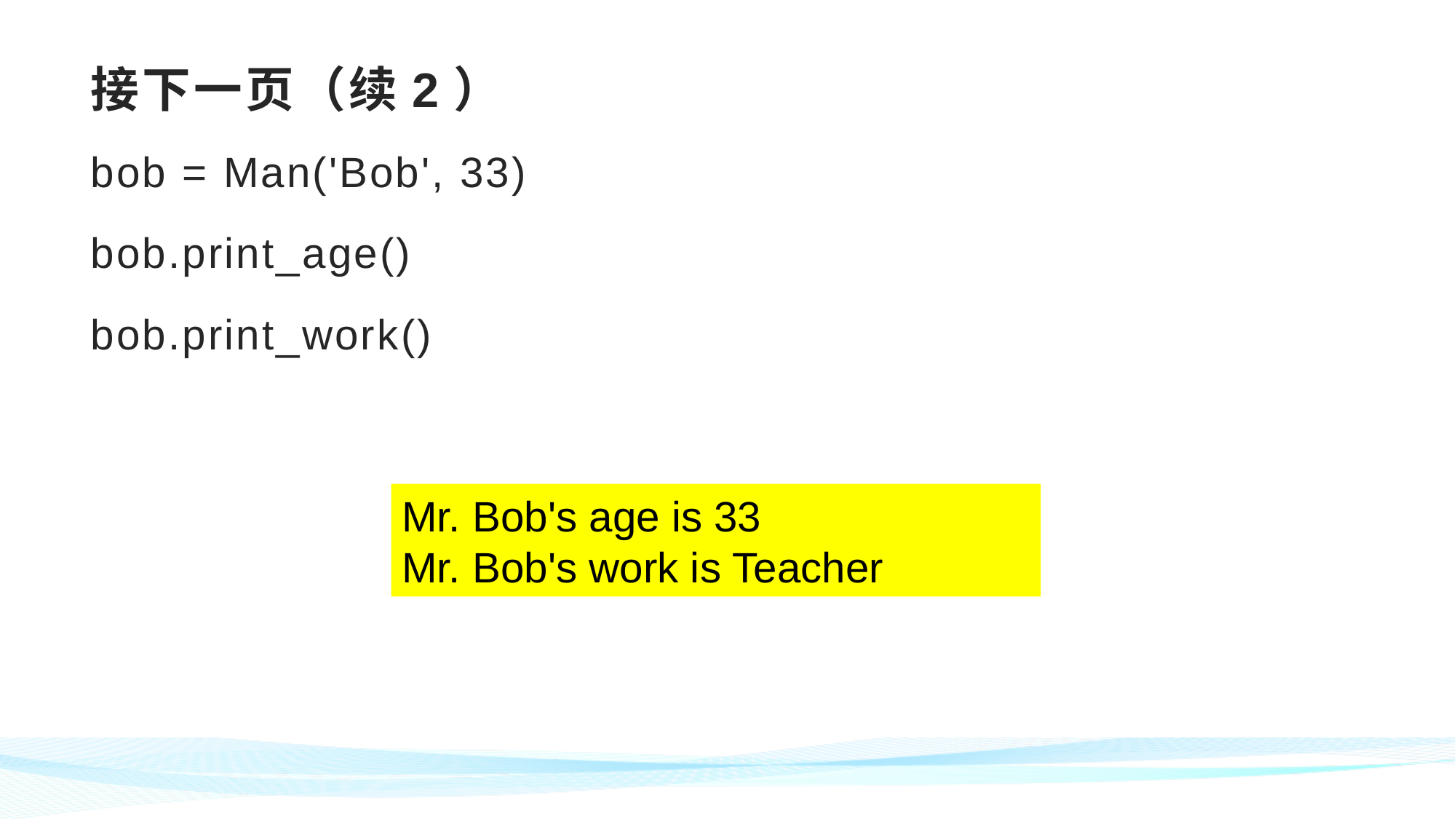

# 接下一页（续2）
bob = Man('Bob', 33)
bob.print_age()
bob.print_work()
Mr. Bob's age is 33
Mr. Bob's work is Teacher